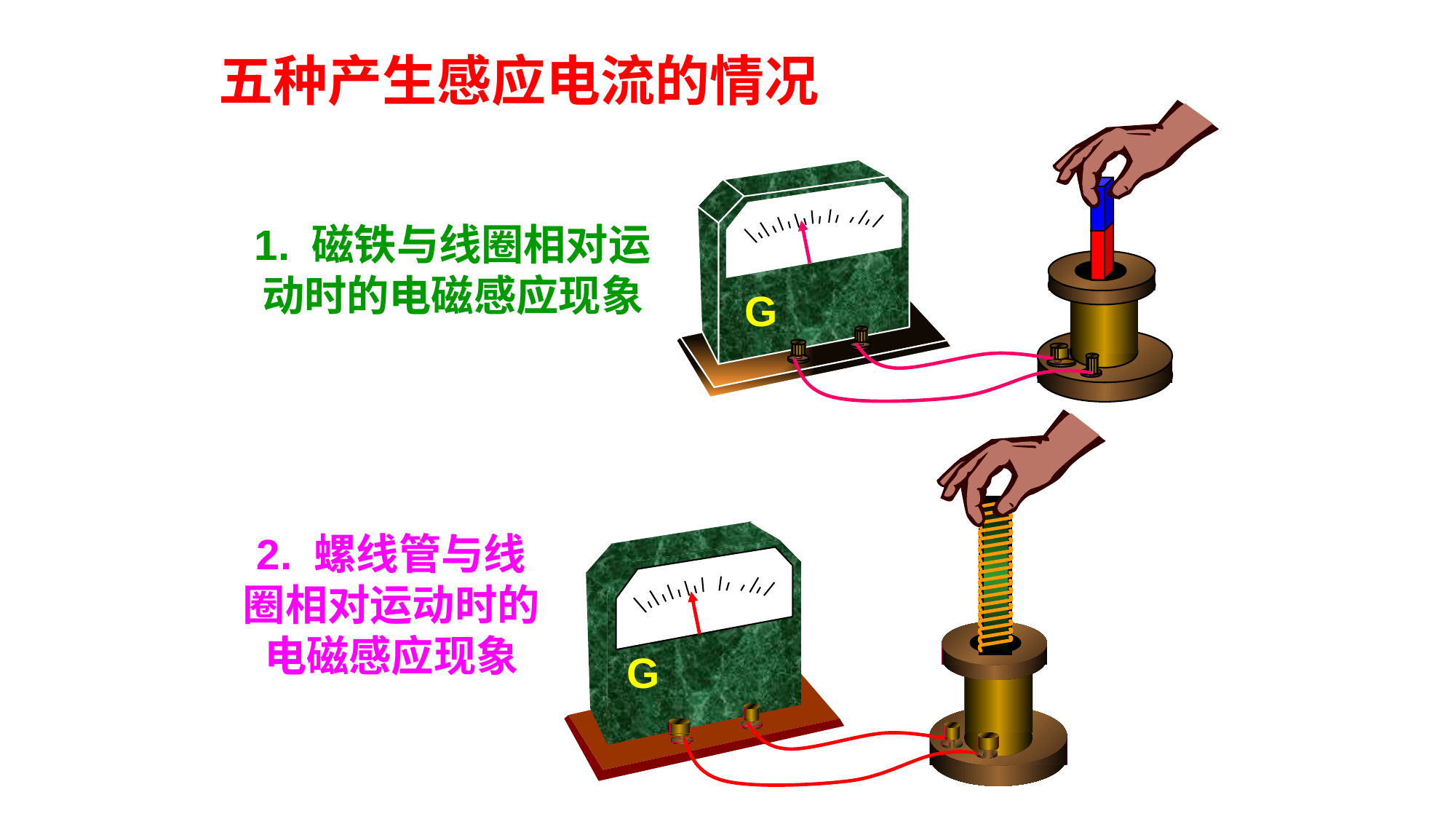

五种产生感应电流的情况

G

1. 磁铁与线圈相对运动时的电磁感应现象

G

2. 螺线管与线圈相对运动时的电磁感应现象